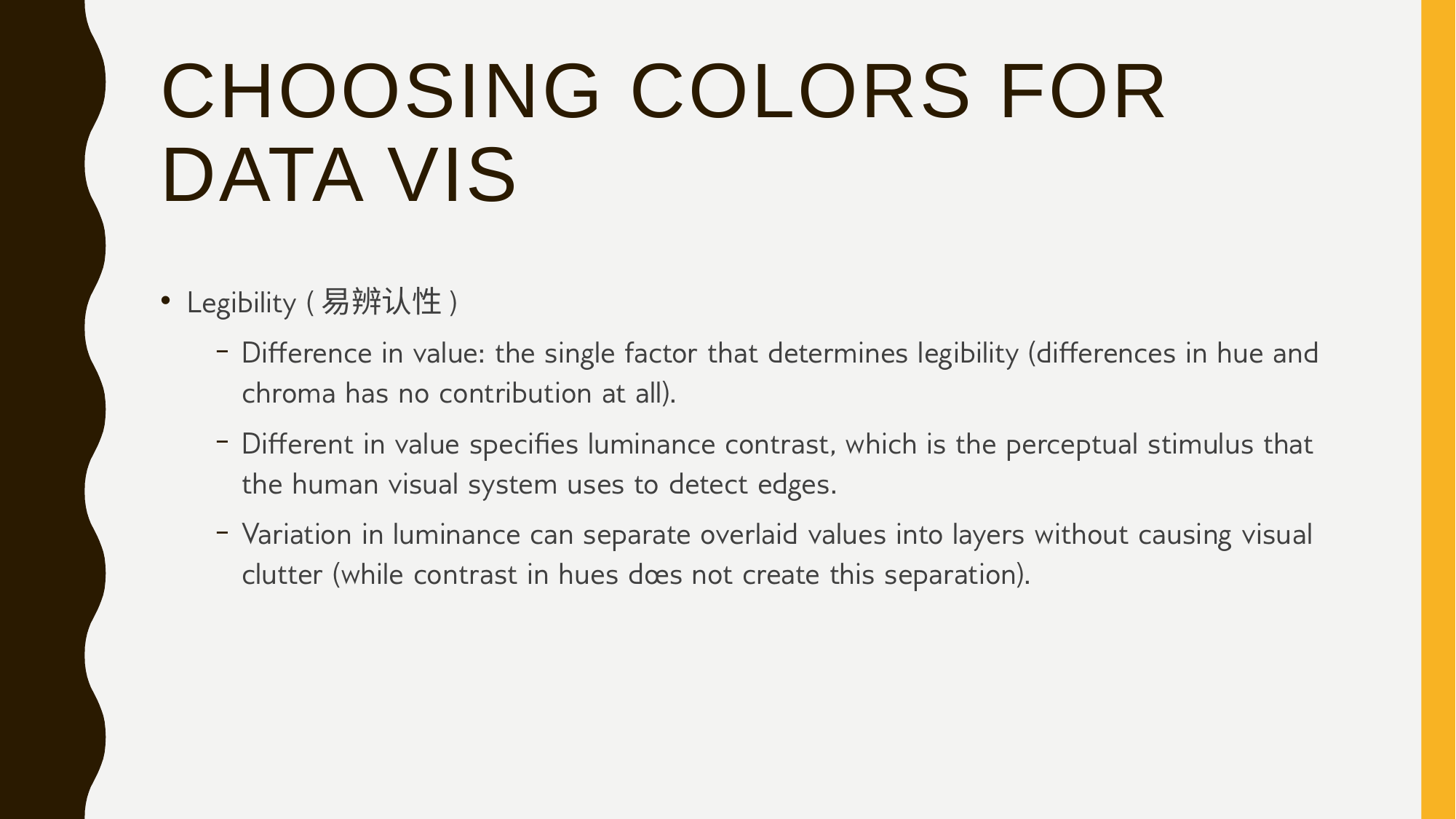

# Choosing colors for data Vis
Legibility (易辨认性)
Difference in value: the single factor that determines legibility (differences in hue and chroma has no contribution at all).
Different in value specifies luminance contrast, which is the perceptual stimulus that the human visual system uses to detect edges.
Variation in luminance can separate overlaid values into layers without causing visual clutter (while contrast in hues does not create this separation).